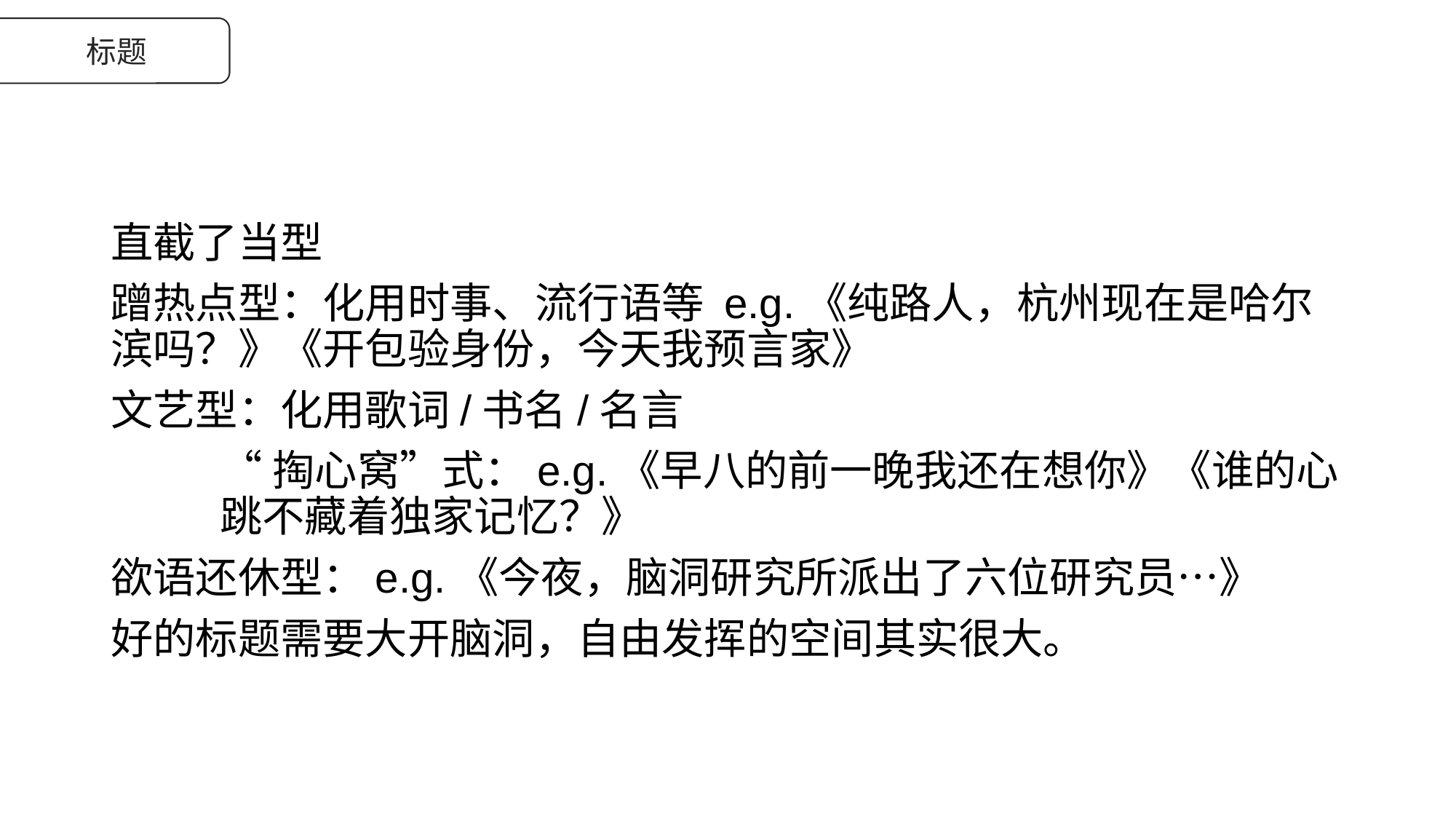

标题

直截了当型
蹭热点型：化用时事、流行语等 e.g.《纯路人，杭州现在是哈尔滨吗？》《开包验身份，今天我预言家》
文艺型：化用歌词/书名/名言
	“掏心窝”式：e.g.《早八的前一晚我还在想你》《谁的心	跳不藏着独家记忆？》
欲语还休型：e.g.《今夜，脑洞研究所派出了六位研究员…》
好的标题需要大开脑洞，自由发挥的空间其实很大。